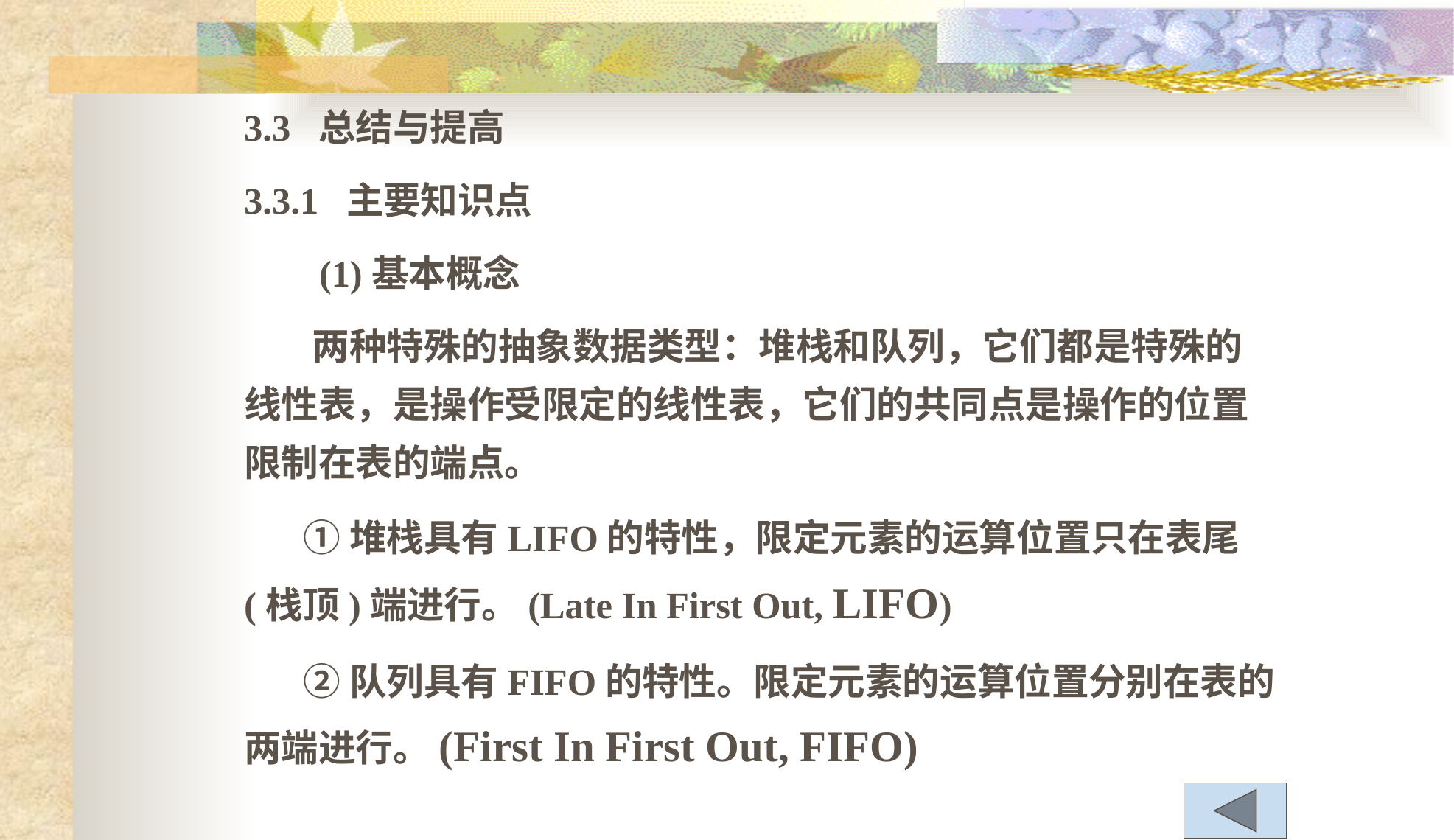

3.3  总结与提高
3.3.1  主要知识点
        (1)基本概念
       两种特殊的抽象数据类型：堆栈和队列，它们都是特殊的线性表，是操作受限定的线性表，它们的共同点是操作的位置限制在表的端点。
       ①堆栈具有LIFO的特性，限定元素的运算位置只在表尾(栈顶)端进行。(Late In First Out, LIFO)
       ②队列具有FIFO的特性。限定元素的运算位置分别在表的两端进行。(First In First Out, FIFO)